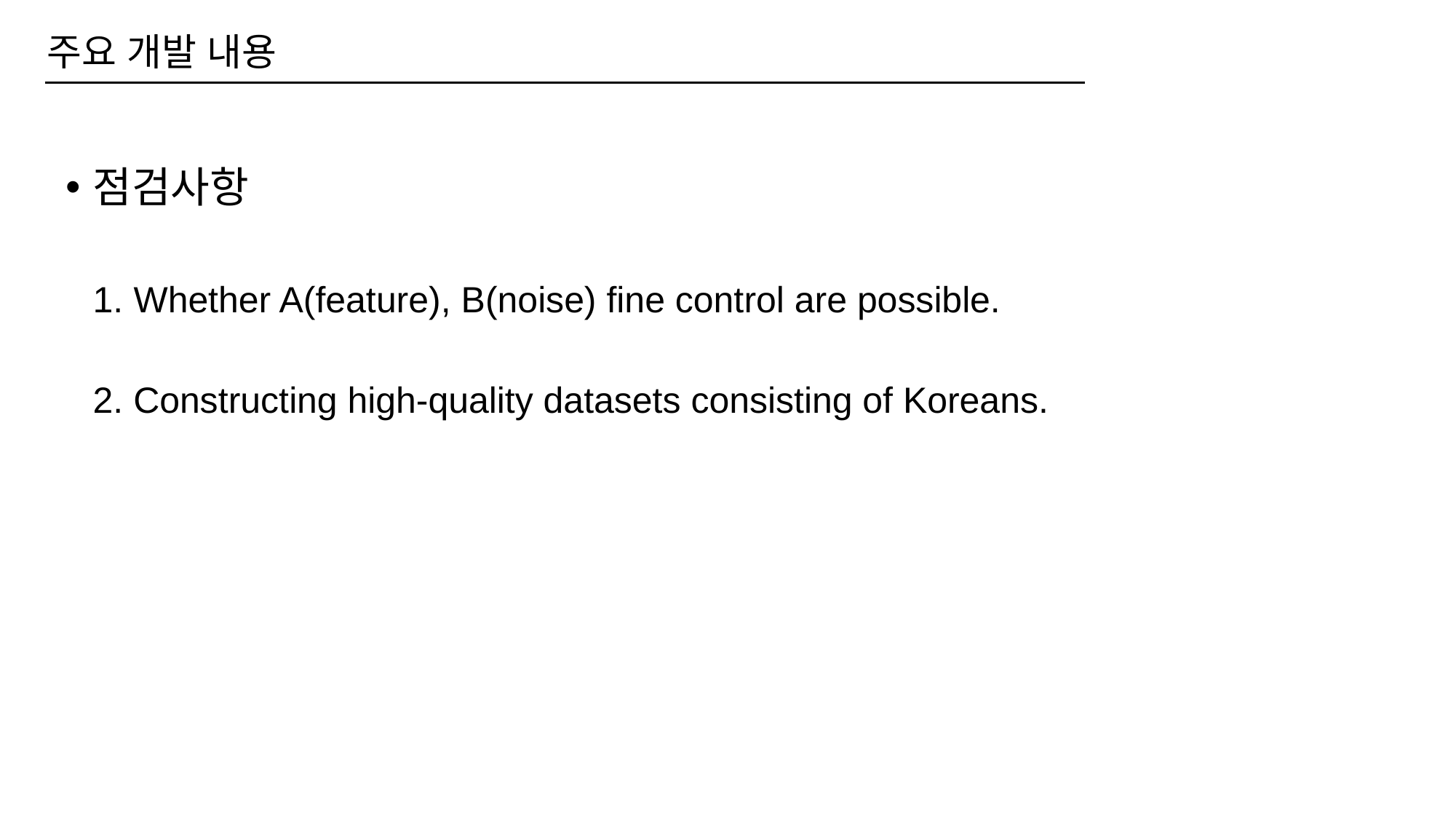

주요 개발 내용
점검사항

	1. Whether A(feature), B(noise) fine control are possible.

	2. Constructing high-quality datasets consisting of Koreans.